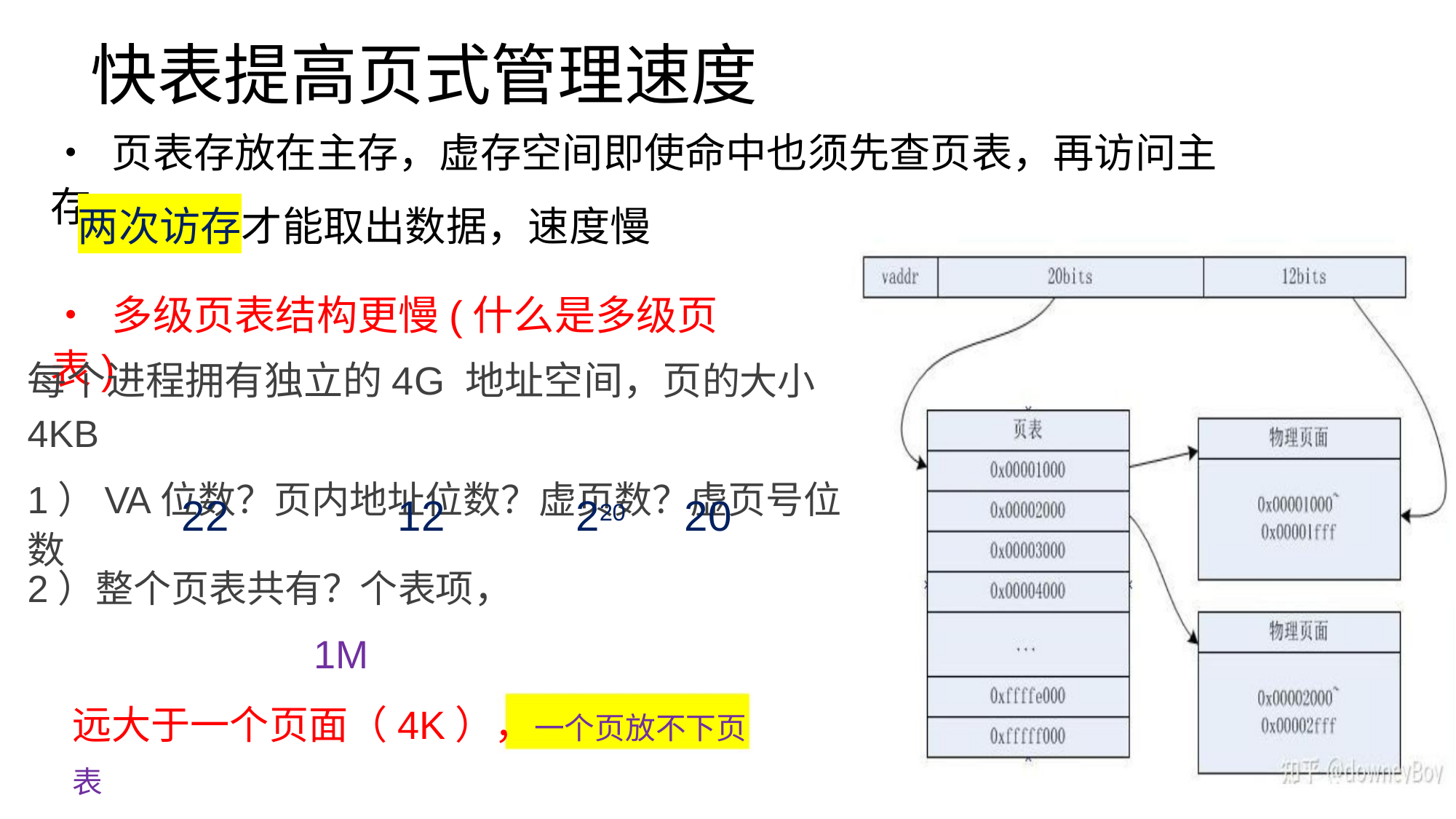

快表提高页式管理速度
• 页表存放在主存，虚存空间即使命中也须先查页表，再访问主存，
两次访存才能取出数据，速度慢
• 多级页表结构更慢(什么是多级页表)
每个进程拥有独立的4G 地址空间，页的大小4KB
1）VA位数？页内地址位数？虚页数？虚页号位数
22
12
220 20
2）整个页表共有？个表项，
1M
远大于一个页面（4K），一个页放不下页表